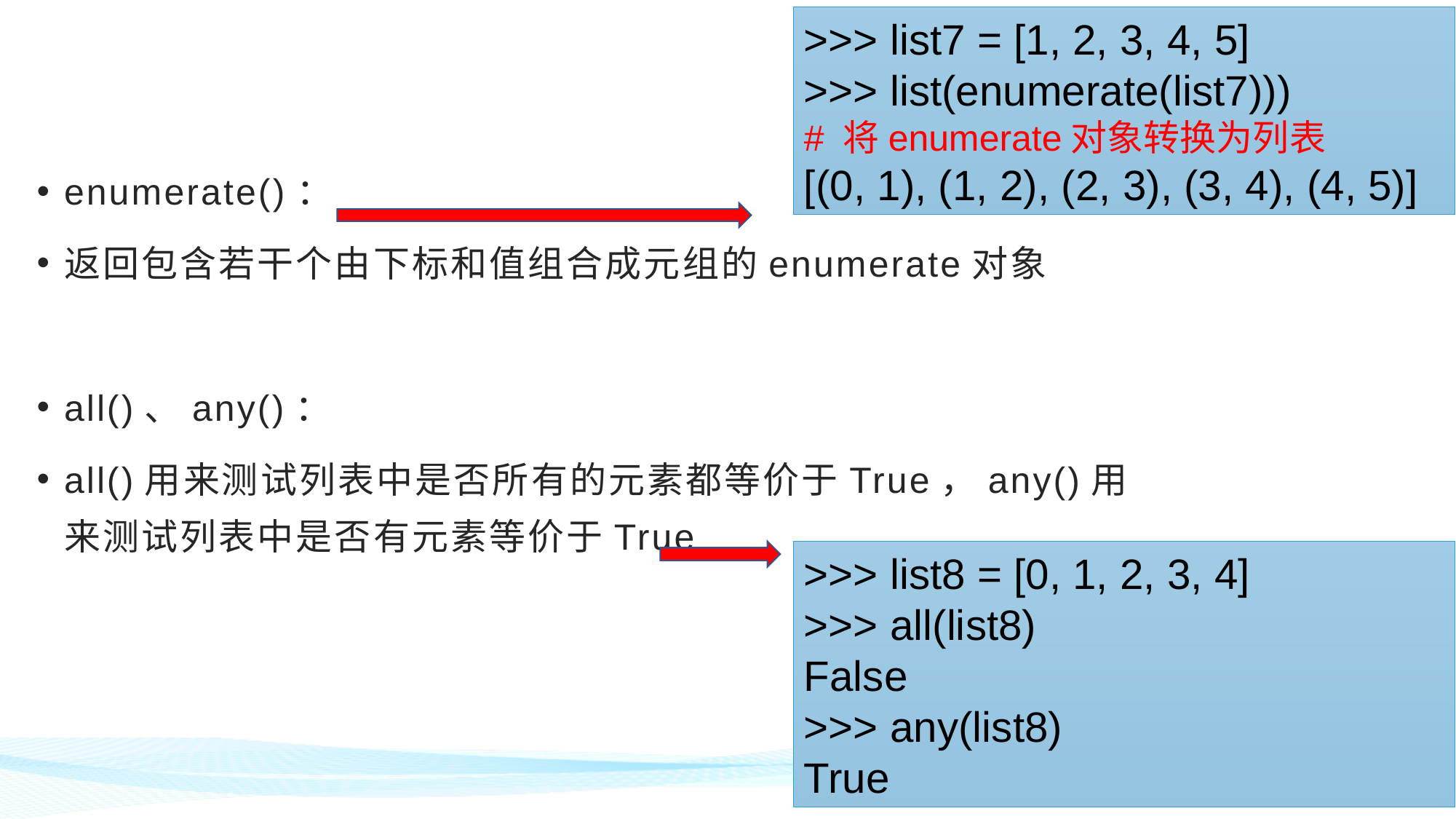

>>> list7 = [1, 2, 3, 4, 5]
>>> list(enumerate(list7)))
# 将enumerate对象转换为列表
[(0, 1), (1, 2), (2, 3), (3, 4), (4, 5)]

enumerate()：
返回包含若干个由下标和值组合成元组的enumerate对象

all()、any()：
all()用来测试列表中是否所有的元素都等价于True，any()用来测试列表中是否有元素等价于True

>>> list8 = [0, 1, 2, 3, 4]
>>> all(list8)
False
>>> any(list8)
True
22